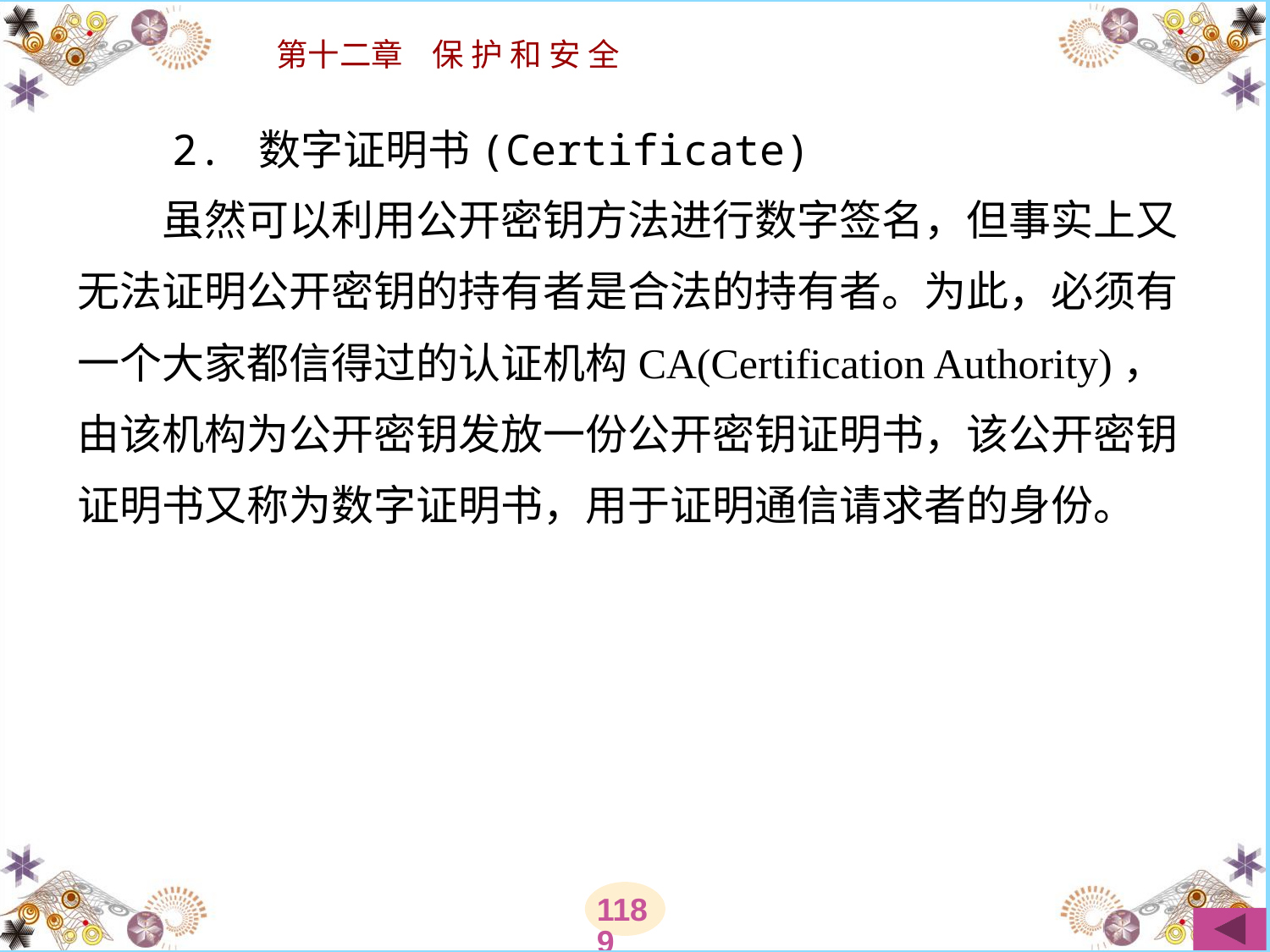

# 2. 数字证明书(Certificate) 　　虽然可以利用公开密钥方法进行数字签名，但事实上又无法证明公开密钥的持有者是合法的持有者。为此，必须有一个大家都信得过的认证机构CA(Certification Authority)，由该机构为公开密钥发放一份公开密钥证明书，该公开密钥证明书又称为数字证明书，用于证明通信请求者的身份。